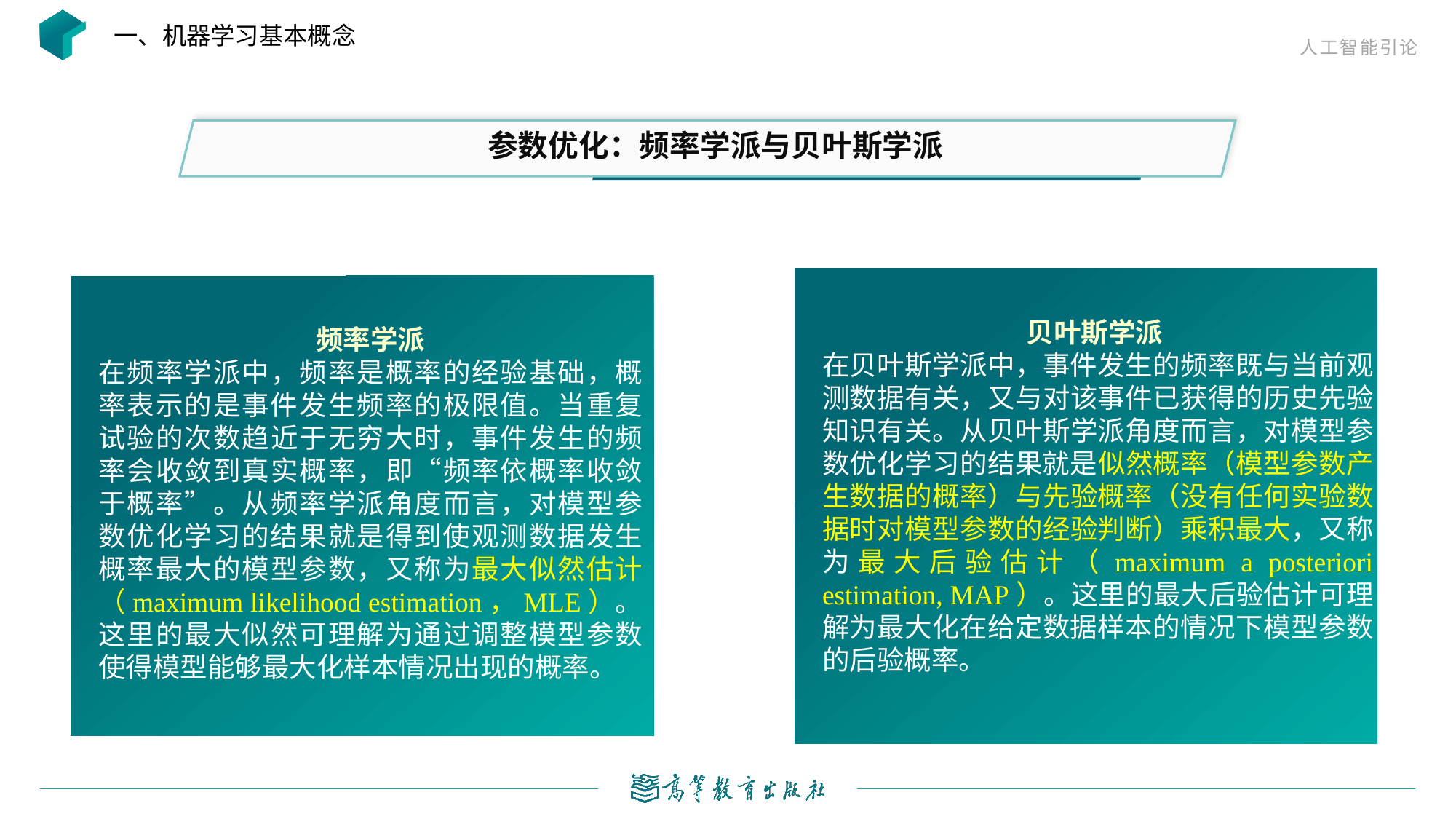

一、机器学习基本概念

参数优化：频率学派与贝叶斯学派

贝叶斯学派
在贝叶斯学派中，事件发生的频率既与当前观测数据有关，又与对该事件已获得的历史先验知识有关。从贝叶斯学派角度而言，对模型参数优化学习的结果就是似然概率（模型参数产生数据的概率）与先验概率（没有任何实验数据时对模型参数的经验判断）乘积最大，又称为最大后验估计（maximum a posteriori estimation, MAP）。这里的最大后验估计可理解为最大化在给定数据样本的情况下模型参数的后验概率。

频率学派
在频率学派中，频率是概率的经验基础，概率表示的是事件发生频率的极限值。当重复试验的次数趋近于无穷大时，事件发生的频率会收敛到真实概率，即“频率依概率收敛于概率”。从频率学派角度而言，对模型参数优化学习的结果就是得到使观测数据发生概率最大的模型参数，又称为最大似然估计（maximum likelihood estimation，MLE）。这里的最大似然可理解为通过调整模型参数使得模型能够最大化样本情况出现的概率。